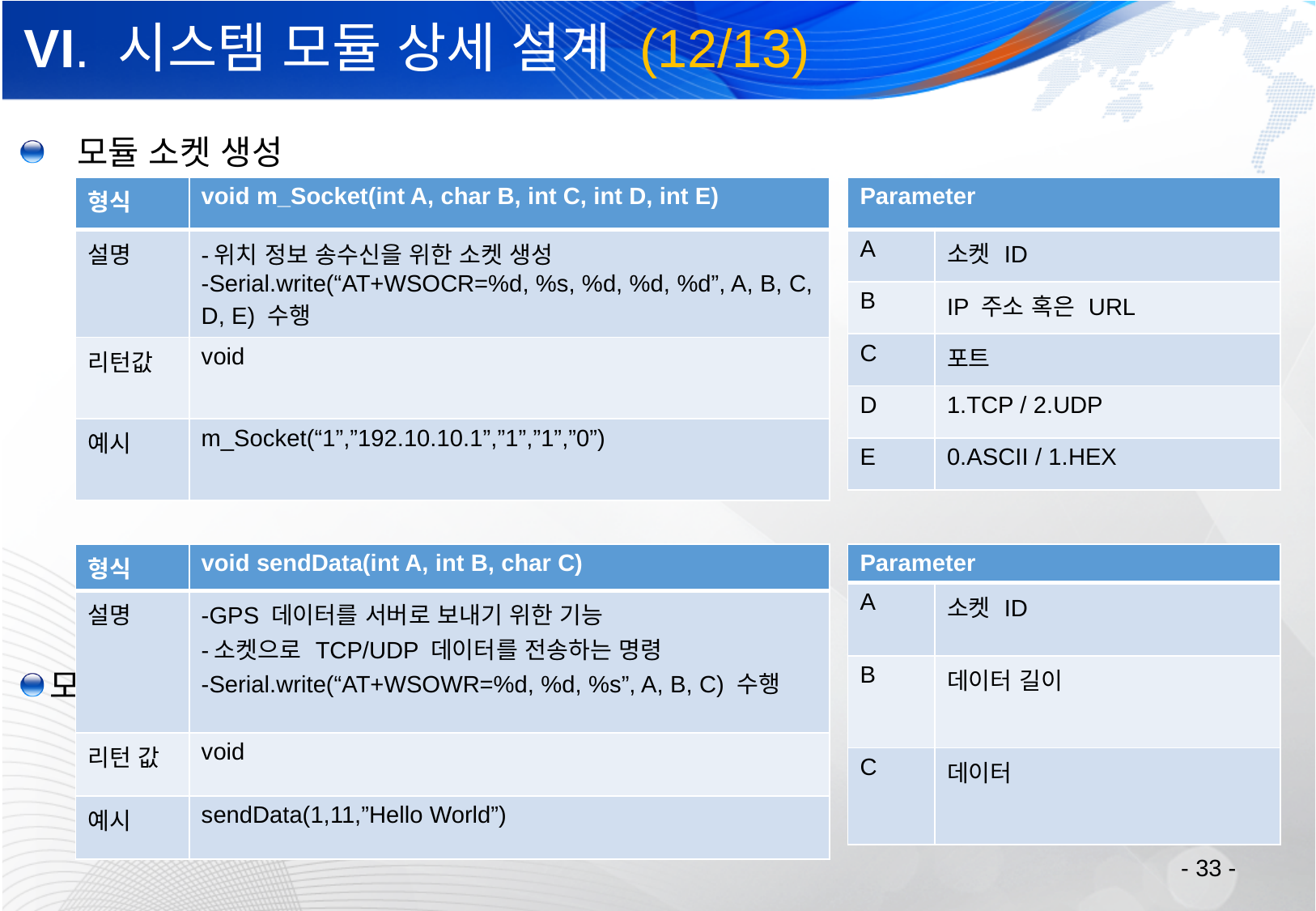

# VI. 시스템 모듈 상세 설계 (12/13)
  모듈 소켓 생성

모듈에서 서버 소켓으로 데이터 전송

| 형식 | void m\_Socket(int A, char B, int C, int D, int E) |
| --- | --- |
| 설명 | -위치 정보 송수신을 위한 소켓 생성 -Serial.write(“AT+WSOCR=%d, %s, %d, %d, %d”, A, B, C, D, E) 수행 |
| 리턴값 | void |
| 예시 | m\_Socket(“1”,”192.10.10.1”,”1”,”1”,”0”) |
| Parameter |  |
| --- | --- |
| A | 소켓 ID |
| B | IP 주소 혹은 URL |
| C | 포트 |
| D | 1.TCP / 2.UDP |
| E | 0.ASCII / 1.HEX |
| Parameter |  |
| --- | --- |
| A | 소켓 ID |
| B | 데이터 길이 |
| C | 데이터 |
| 형식 | void sendData(int A, int B, char C) |
| --- | --- |
| 설명 | -GPS 데이터를 서버로 보내기 위한 기능 -소켓으로 TCP/UDP 데이터를 전송하는 명령 -Serial.write(“AT+WSOWR=%d, %d, %s”, A, B, C) 수행 |
| 리턴 값 | void |
| 예시 | sendData(1,11,”Hello World”) |
- 33 -